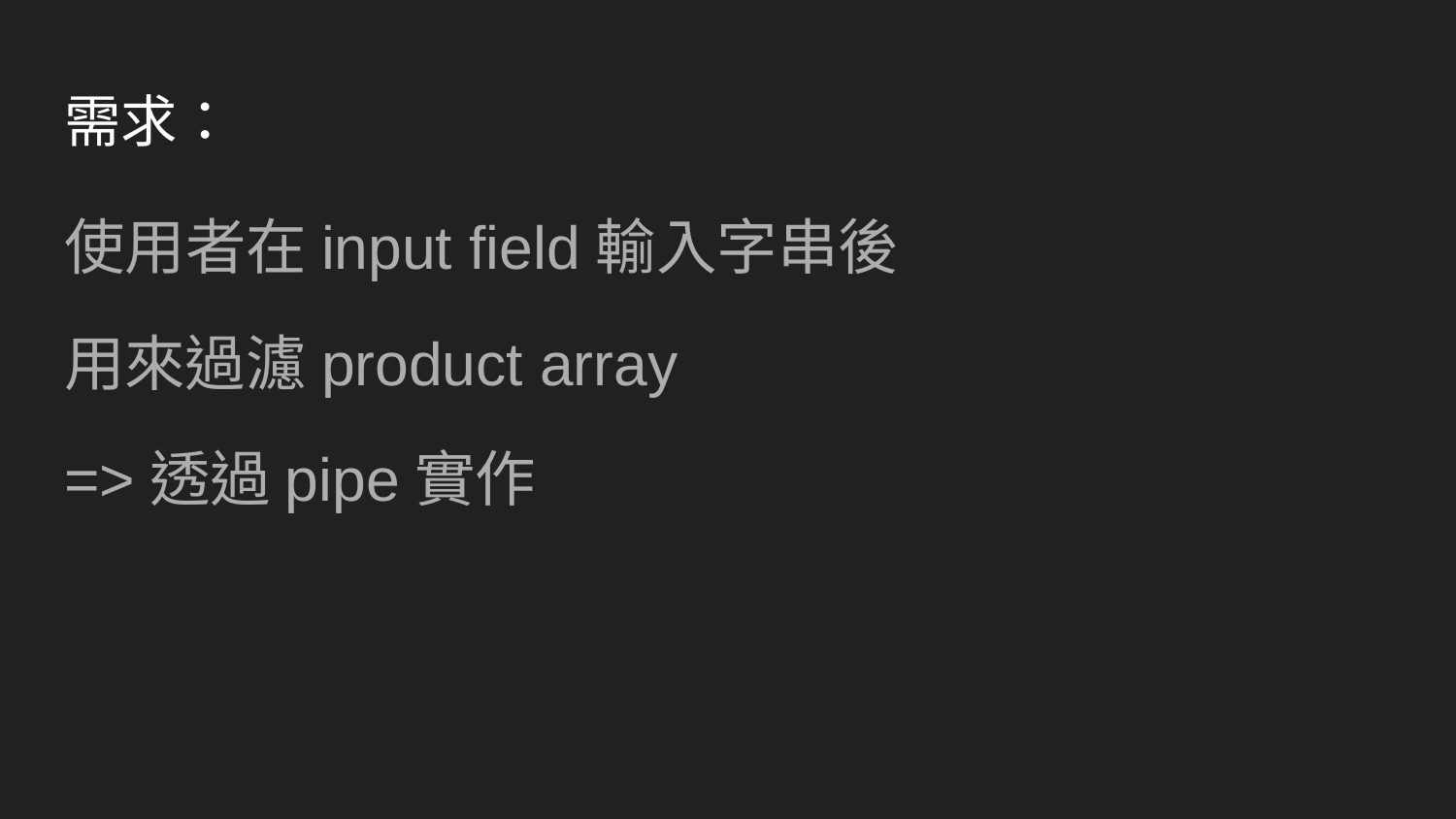

# 需求：
使用者在input field輸入字串後
用來過濾product array
=>透過pipe實作